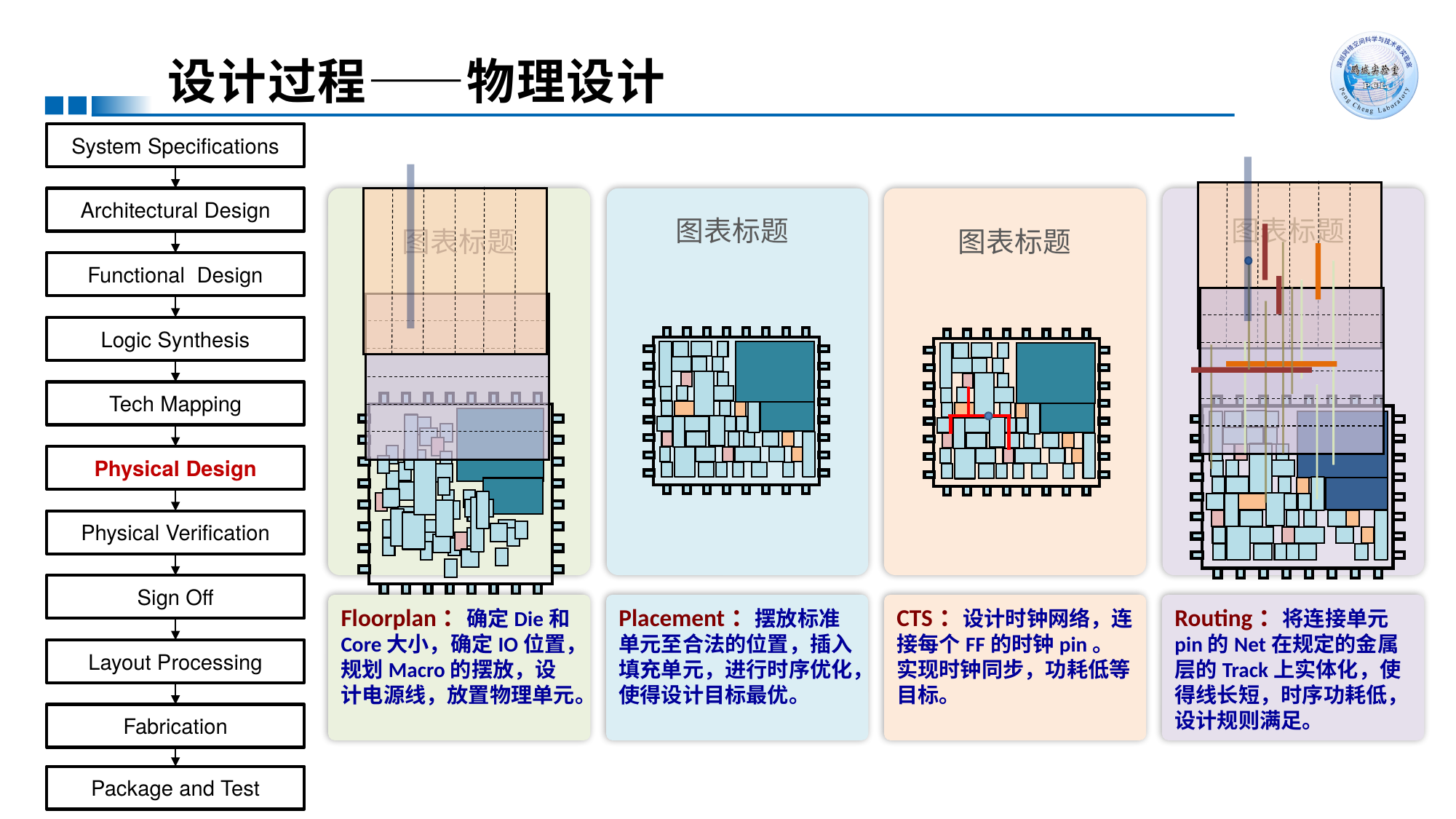

# 设计过程——物理设计
System Specifications
Architectural Design
Functional  Design
Logic Synthesis
Tech Mapping
Physical Design
Physical Verification
Sign Off
Layout Processing
Fabrication
Package and Test

### Chart: 图表标题

| Category |
|---|

### Chart: 图表标题

| Category |
|---|

### Chart: 图表标题

| Category |
|---|

### Chart: 图表标题

| Category |
|---|

Placement：摆放标准单元至合法的位置，插入填充单元，进行时序优化，使得设计目标最优。
Routing：将连接单元pin的Net在规定的金属层的Track上实体化，使得线长短，时序功耗低，设计规则满足。
Floorplan：确定Die和Core大小，确定IO位置，规划Macro的摆放，设计电源线，放置物理单元。
CTS：设计时钟网络，连接每个FF的时钟pin。实现时钟同步，功耗低等目标。